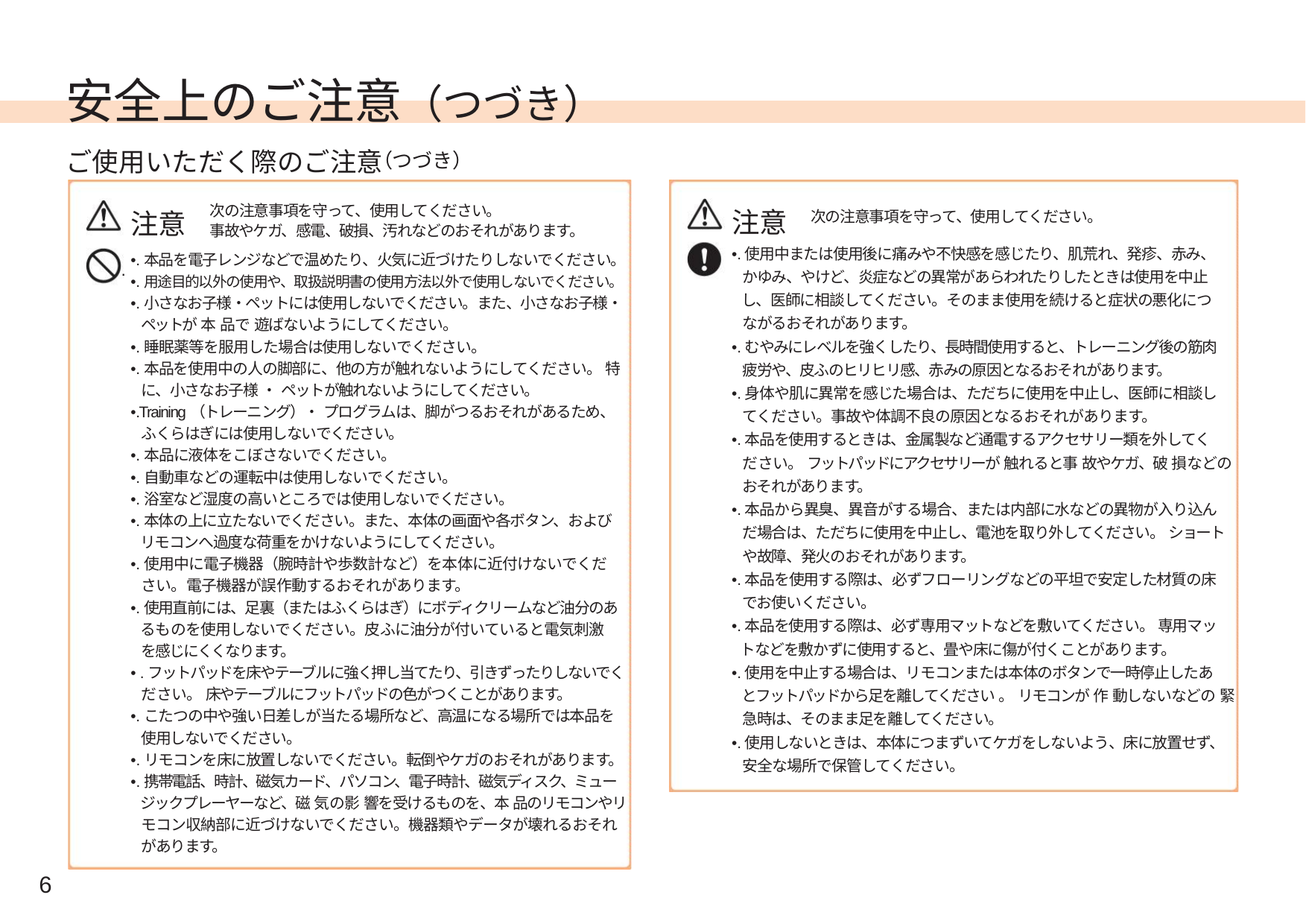

安全上のご注意（つづき）

ご使用いただく際のご注意
（つづき）

注意
注意
次の注意事項を守って、使用してください。
次の注意事項を守って、使用してください。
事故やケガ、感電、破損、汚れなどのおそれがあります。
•.使用中または使用後に痛みや不快感を感じたり、肌荒れ、発疹、赤み、
かゆみ、やけど、炎症などの異常があらわれたりしたときは使用を中止
し、医師に相談してください。そのまま使用を続けると症状の悪化につ
ながるおそれがあります。
•.むやみにレベルを強くしたり、長時間使用すると、トレーニング後の筋肉
疲労や、皮ふのヒリヒリ感、赤みの原因となるおそれがあります。
•.身体や肌に異常を感じた場合は、ただちに使用を中止し、医師に相談し
てください。事故や体調不良の原因となるおそれがあります。
•.本品を使用するときは、金属製など通電するアクセサリー類を外してく
ださい。 フットパッドにアクセサリーが 触れると事 故やケガ、破 損などの
おそれがあります。
•.本品から異臭、異音がする場合、または内部に水などの異物が入り込ん
だ場合は、ただちに使用を中止し、電池を取り外してください。 ショート
や故障、発火のおそれがあります。
•.本品を使用する際は、必ずフローリングなどの平坦で安定した材質の床
でお使いください。
•.本品を使用する際は、必ず専用マットなどを敷いてください。 専用マッ
トなどを敷かずに使用すると、畳や床に傷が付くことがあります。
•.使用を中止する場合は、リモコンまたは本体のボタンで一時停止したあ
とフットパッドから足を離してください 。 リモコンが 作 動しないなどの 緊
急時は、そのまま足を離してください。
•.使用しないときは、本体につまずいてケガをしないよう、床に放置せず、
安全な場所で保管してください。
•.本品を電子レンジなどで温めたり、火気に近づけたりしないでください。
•.用途目的以外の使用や、取扱説明書の使用方法以外で使用しないでください。
•.小さなお子様・ペットには使用しないでください。また、小さなお子様・
ペットが 本 品で 遊ばないようにしてください。
.
•.睡眠薬等を服用した場合は使用しないでください。
•.本品を使用中の人の脚部に、他の方が触れないようにしてください。 特
に、小さなお子様 ・ ペットが触れないようにしてください。
•.Training（トレーニング）・ プログラムは、脚がつるおそれがあるため、
ふくらはぎには使用しないでください。
•.本品に液体をこぼさないでください。
•.自動車などの運転中は使用しないでください。
•.浴室など湿度の高いところでは使用しないでください。
•.本体の上に立たないでください。また、本体の画面や各ボタン、および
リモコンへ過度な荷重をかけないようにしてください。
•.使用中に電子機器（腕時計や歩数計など）を本体に近付けないでくだ
さい。電子機器が誤作動するおそれがあります。
•.使用直前には、足裏（またはふくらはぎ）にボディクリームなど油分のあ
るものを使用しないでください。皮ふに油分が付いていると電気刺激
を感じにくくなります。
• .フットパッドを床やテーブルに強く押し当てたり、引きずったりしないでく
ださい。 床やテーブルにフットパッドの色がつくことがあります。
•.こたつの中や強い日差しが当たる場所など、高温になる場所では本品を
使用しないでください。
•.リモコンを床に放置しないでください。転倒やケガのおそれがあります。
•.携帯電話、時計、磁気カード、パソコン、電子時計、磁気ディスク、ミュー
ジックプレーヤーなど、磁 気の影 響を受けるものを、本 品のリモコンやリ
モコン収納部に近づけないでください。機器類やデータが壊れるおそれ
があります。
6